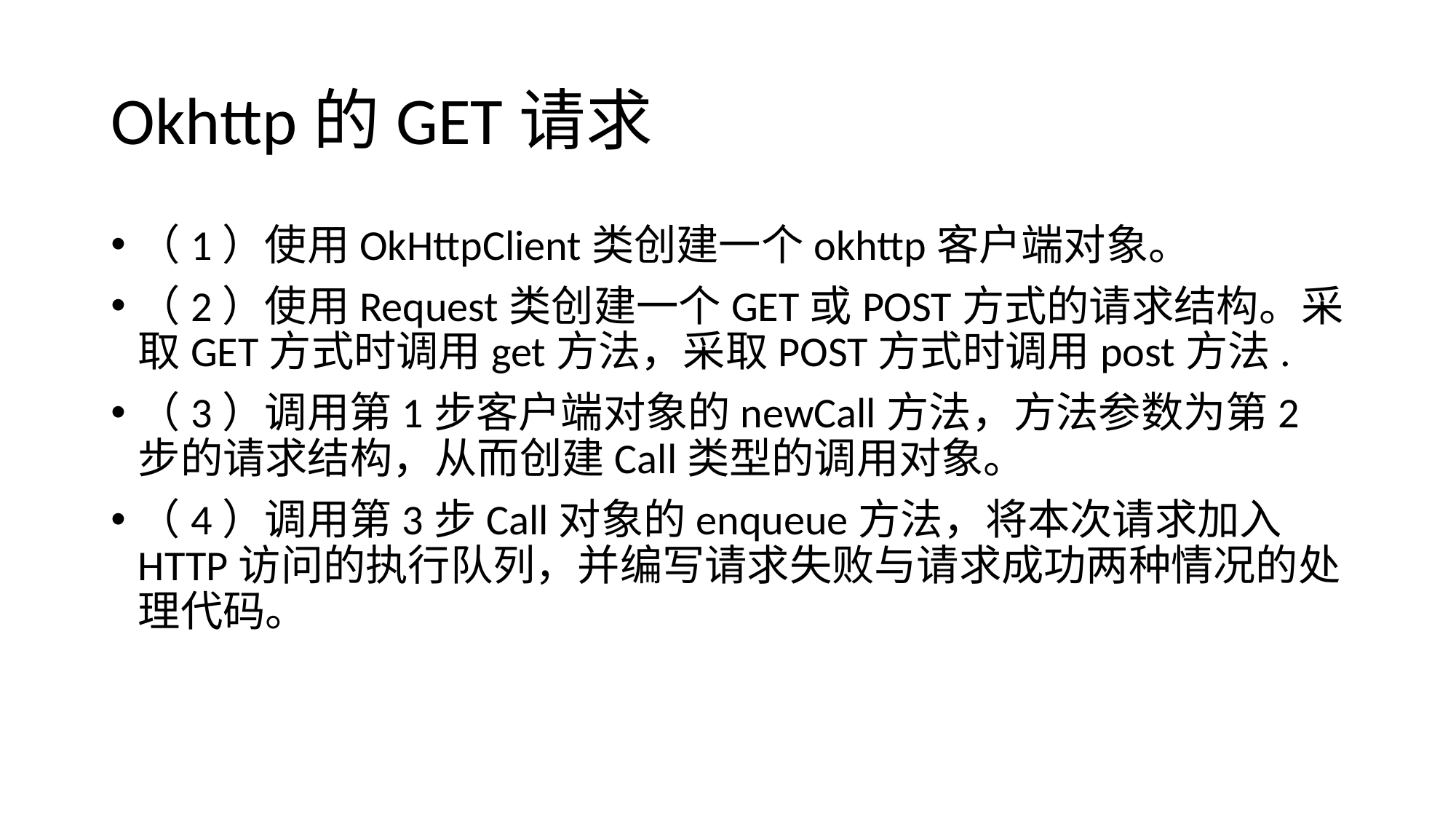

# Okhttp的GET请求
（1）使用OkHttpClient类创建一个okhttp客户端对象。
（2）使用Request类创建一个GET或POST方式的请求结构。采取GET方式时调用get方法，采取POST方式时调用post方法.
（3）调用第1步客户端对象的newCall方法，方法参数为第2步的请求结构，从而创建Call类型的调用对象。
（4）调用第3步Call对象的enqueue方法，将本次请求加入HTTP访问的执行队列，并编写请求失败与请求成功两种情况的处理代码。